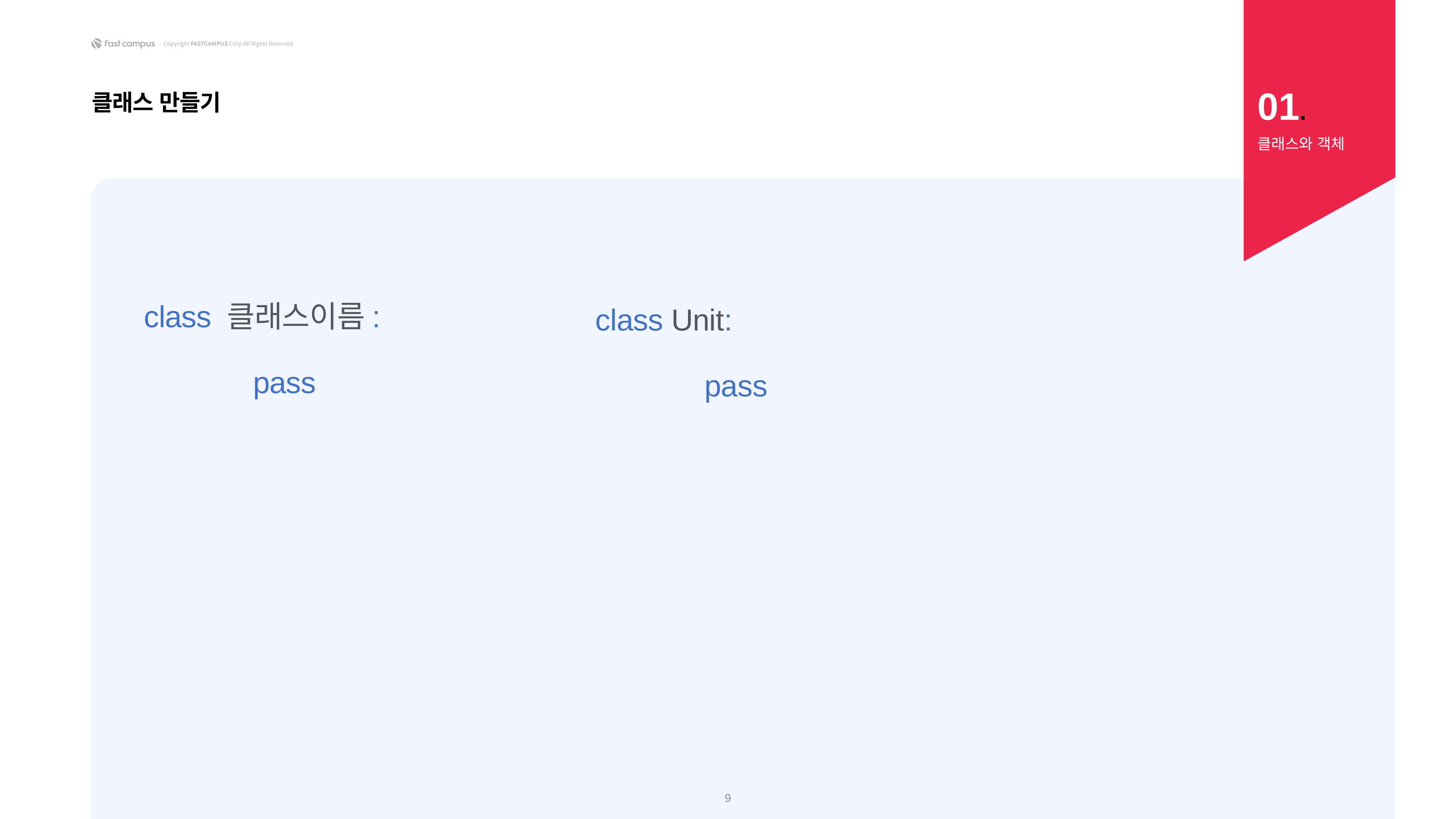

01.
클래스 만들기
클래스와 객체
class 클래스이름:
		pass
class Unit:
		pass
9